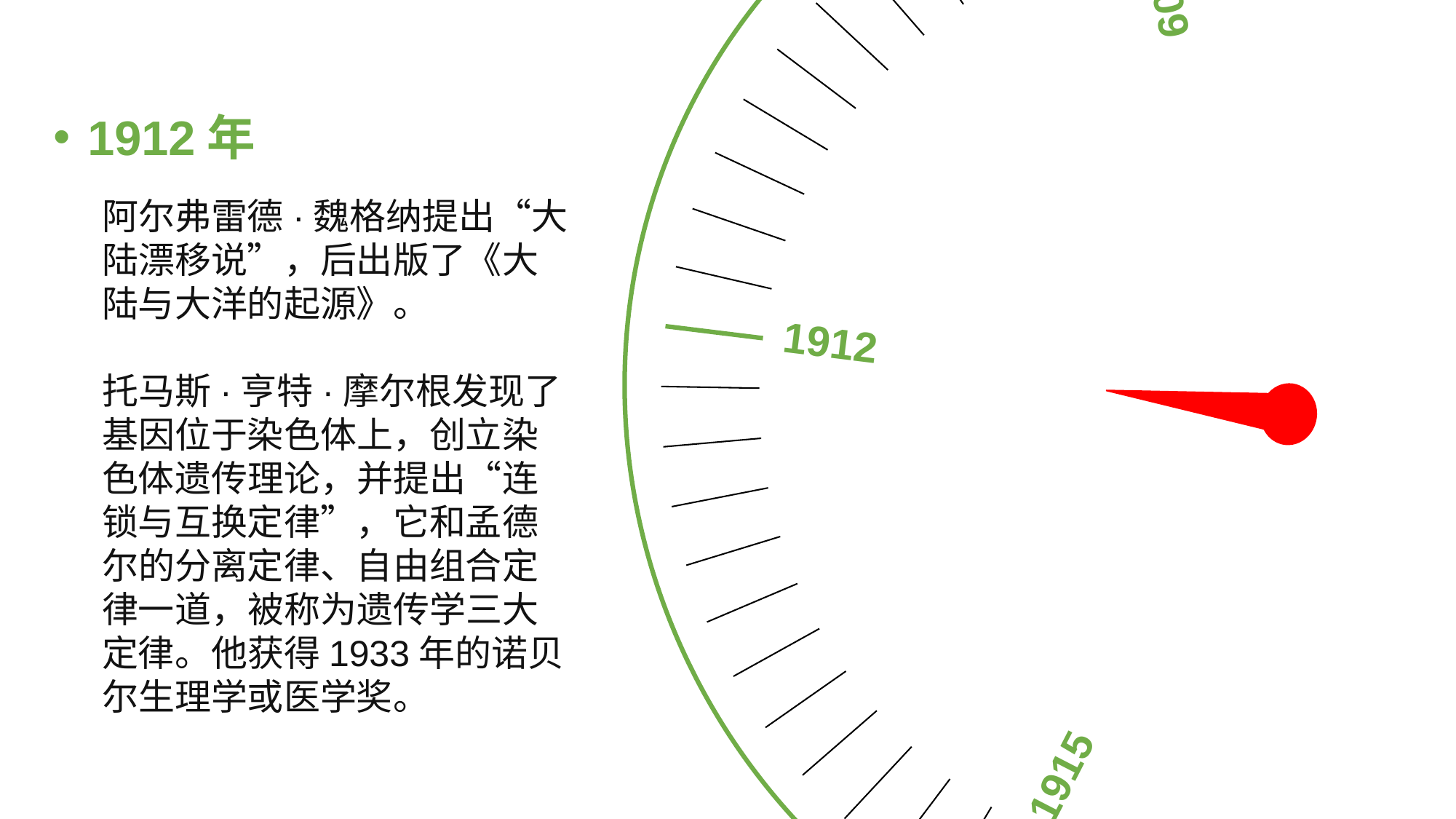

1909
1920
1912
1919
1915
1912年
阿尔弗雷德·魏格纳提出“大陆漂移说”，后出版了《大陆与大洋的起源》。

托马斯·亨特·摩尔根发现了基因位于染色体上，创立染色体遗传理论，并提出“连锁与互换定律”，它和孟德尔的分离定律、自由组合定律一道，被称为遗传学三大定律。他获得1933年的诺贝尔生理学或医学奖。